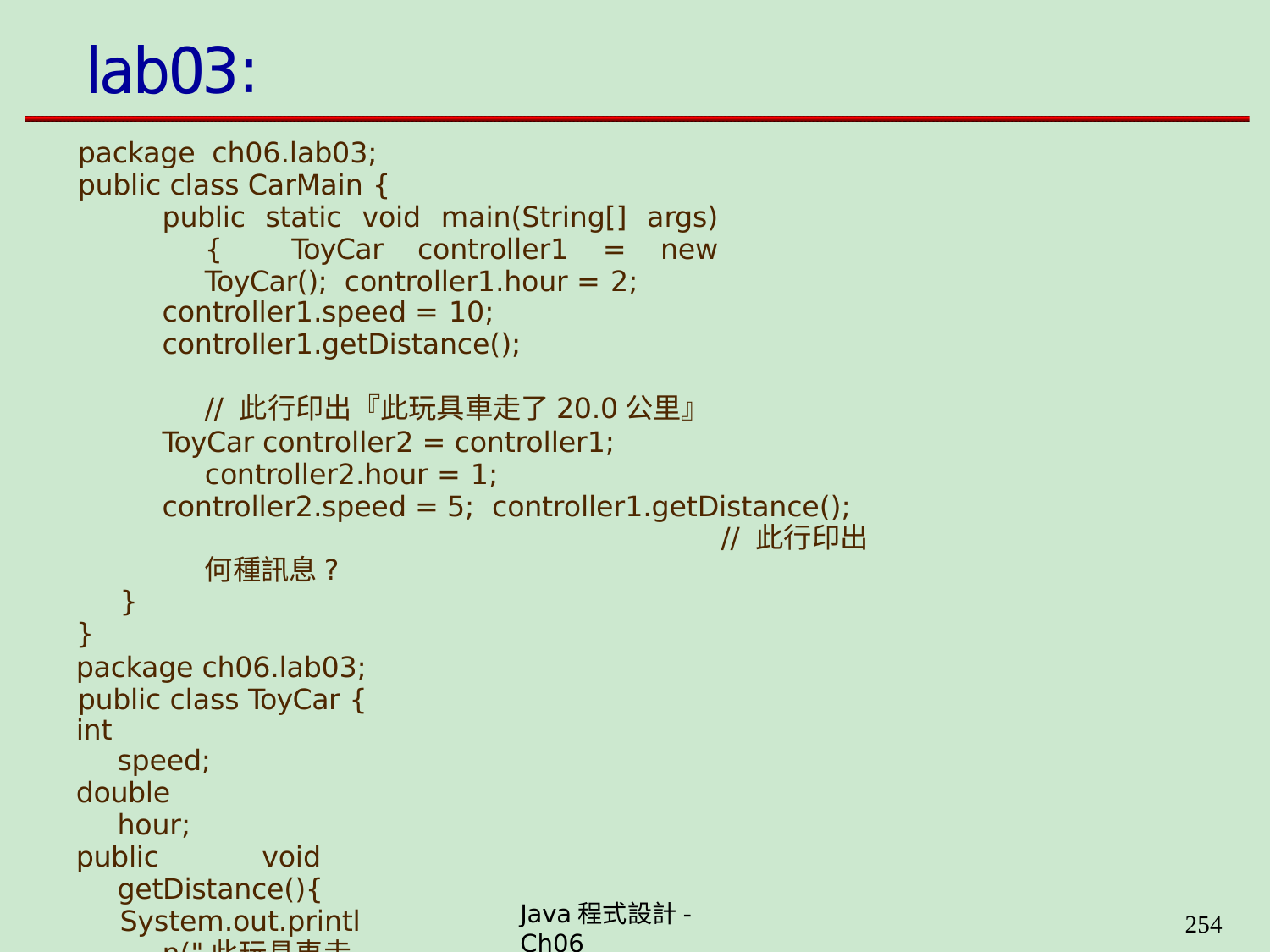

# lab03:
package ch06.lab03;  public class CarMain {
public static void main(String[] args) {  ToyCar controller1 = new ToyCar();  controller1.hour = 2;
controller1.speed = 10;
controller1.getDistance();	// 此行印出『此玩具車走了20.0公里』
ToyCar controller2 = controller1;  controller2.hour = 1;
controller2.speed = 5;  controller1.getDistance();	// 此行印出何種訊息?
}
}
package ch06.lab03;  public class ToyCar {
int	speed;
double	hour;
public	void getDistance(){
System.out.println("此玩具車走了" + speed * hour + "公里");
}
}
// 問題1:本題產生幾個物件?
// 問題2:最後一行敘述會印出何種訊息?
Java程式設計-Ch06
254